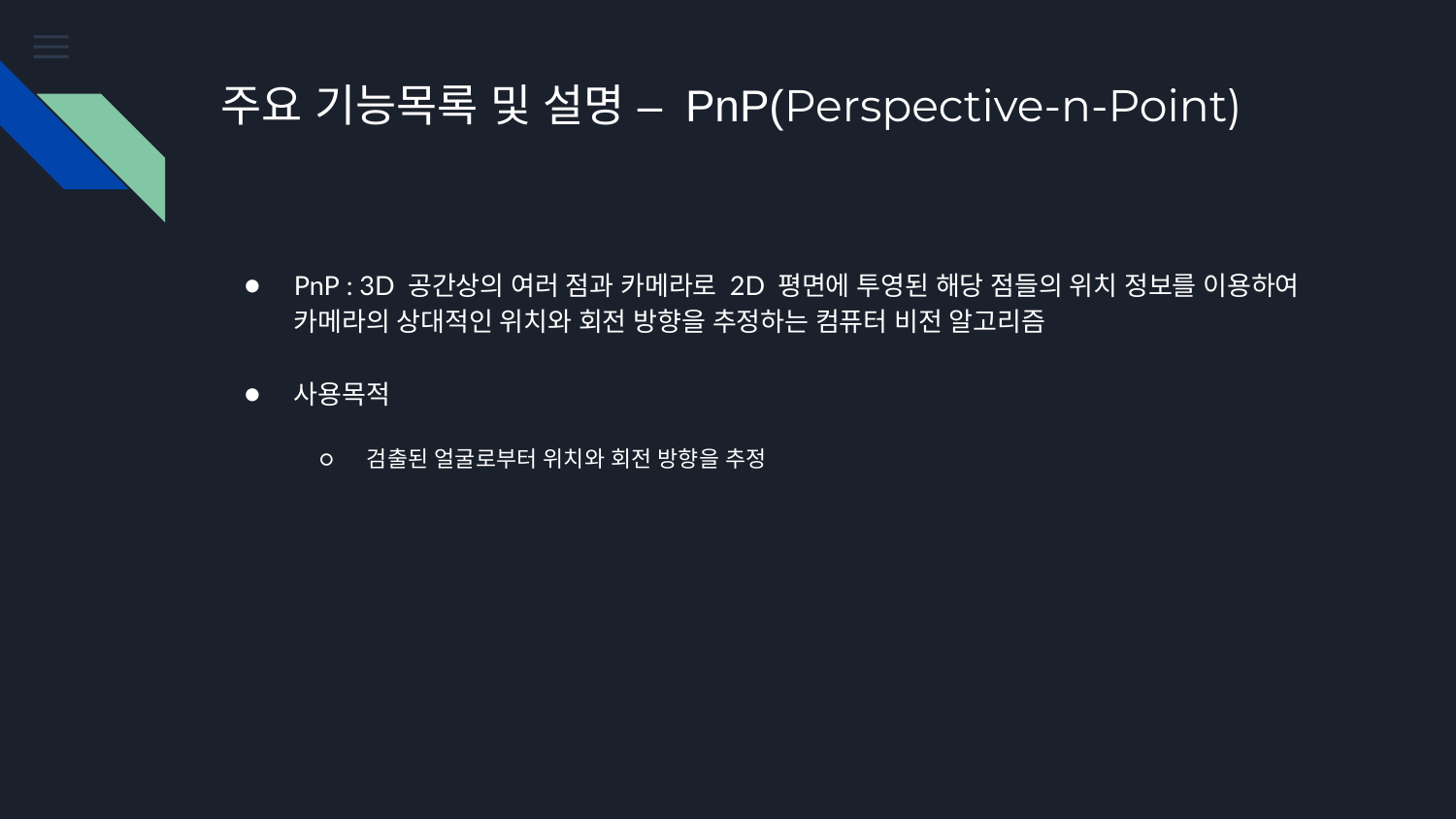

# 주요 기능목록 및 설명 – PnP(Perspective-n-Point)

PnP : 3D 공간상의 여러 점과 카메라로 2D 평면에 투영된 해당 점들의 위치 정보를 이용하여 카메라의 상대적인 위치와 회전 방향을 추정하는 컴퓨터 비전 알고리즘

사용목적
검출된 얼굴로부터 위치와 회전 방향을 추정